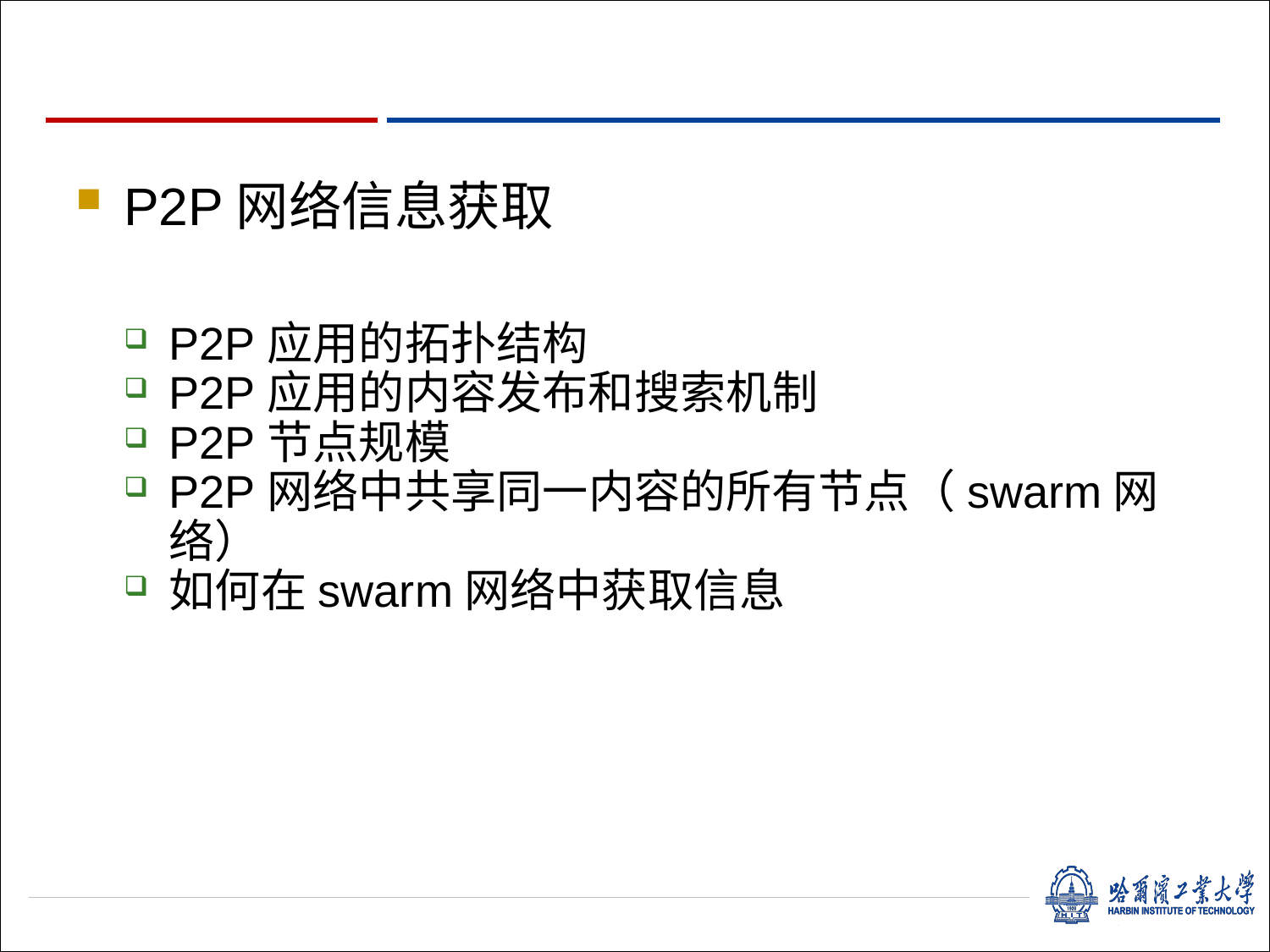

61

P2P网络信息获取

P2P应用的拓扑结构
P2P应用的内容发布和搜索机制
P2P节点规模
P2P网络中共享同一内容的所有节点（swarm网络）
如何在swarm网络中获取信息